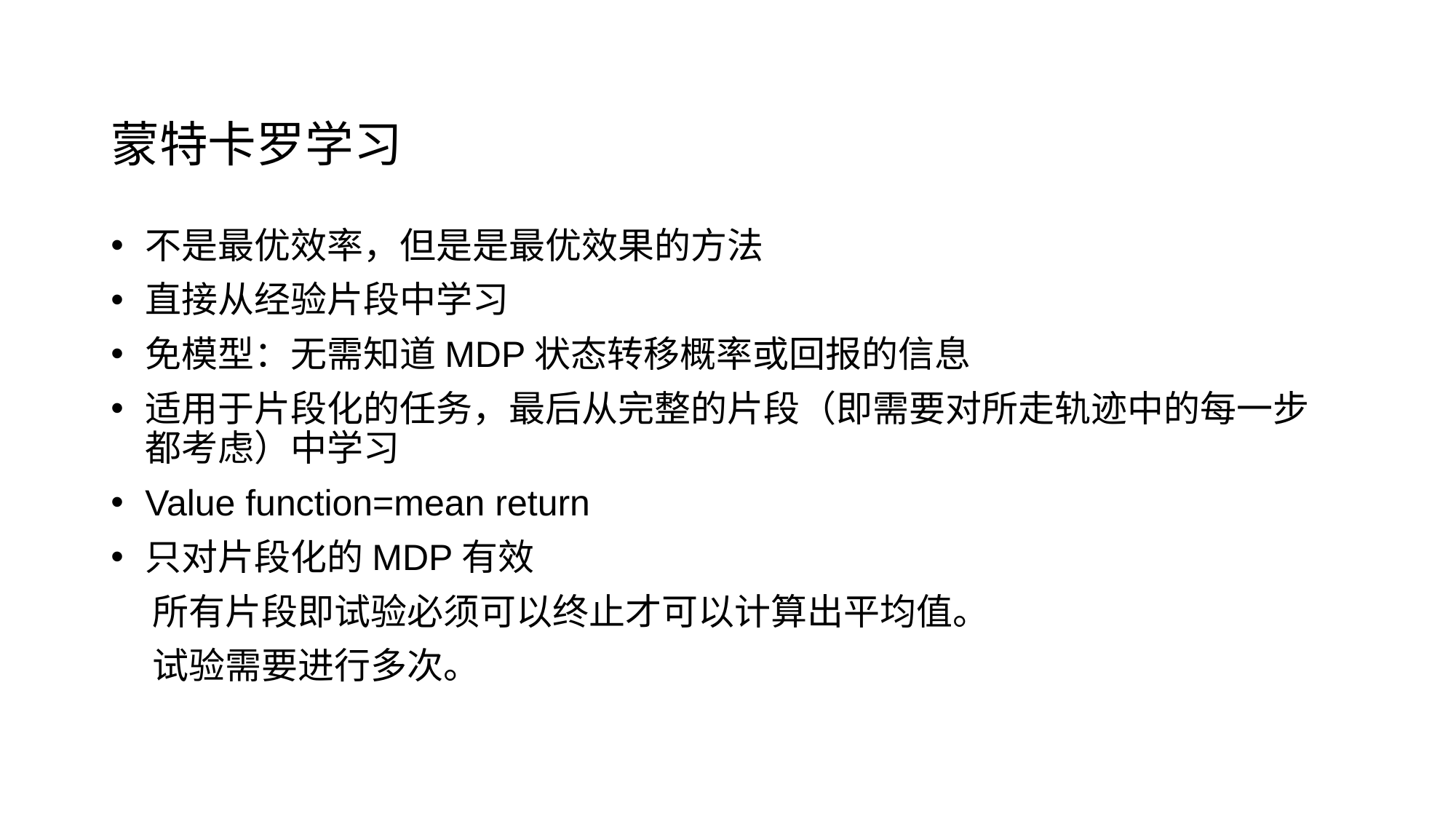

# 蒙特卡罗学习
不是最优效率，但是是最优效果的方法
直接从经验片段中学习
免模型：无需知道MDP状态转移概率或回报的信息
适用于片段化的任务，最后从完整的片段（即需要对所走轨迹中的每一步都考虑）中学习
Value function=mean return
只对片段化的MDP有效
    所有片段即试验必须可以终止才可以计算出平均值。
    试验需要进行多次。